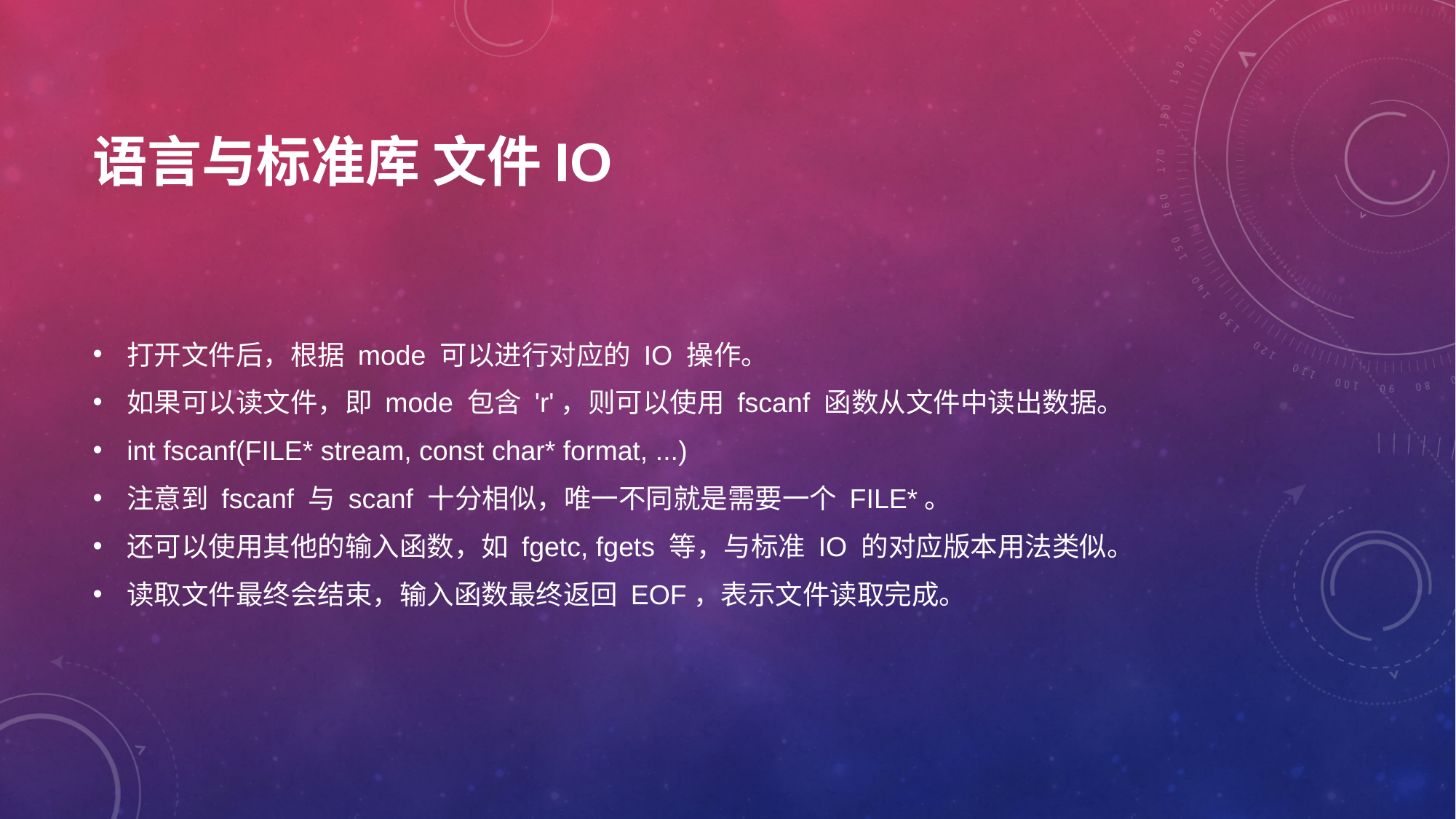

# 语言与标准库 文件IO
打开文件后，根据 mode 可以进行对应的 IO 操作。
如果可以读文件，即 mode 包含 'r'，则可以使用 fscanf 函数从文件中读出数据。
int fscanf(FILE* stream, const char* format, ...)
注意到 fscanf 与 scanf 十分相似，唯一不同就是需要一个 FILE*。
还可以使用其他的输入函数，如 fgetc, fgets 等，与标准 IO 的对应版本用法类似。
读取文件最终会结束，输入函数最终返回 EOF，表示文件读取完成。